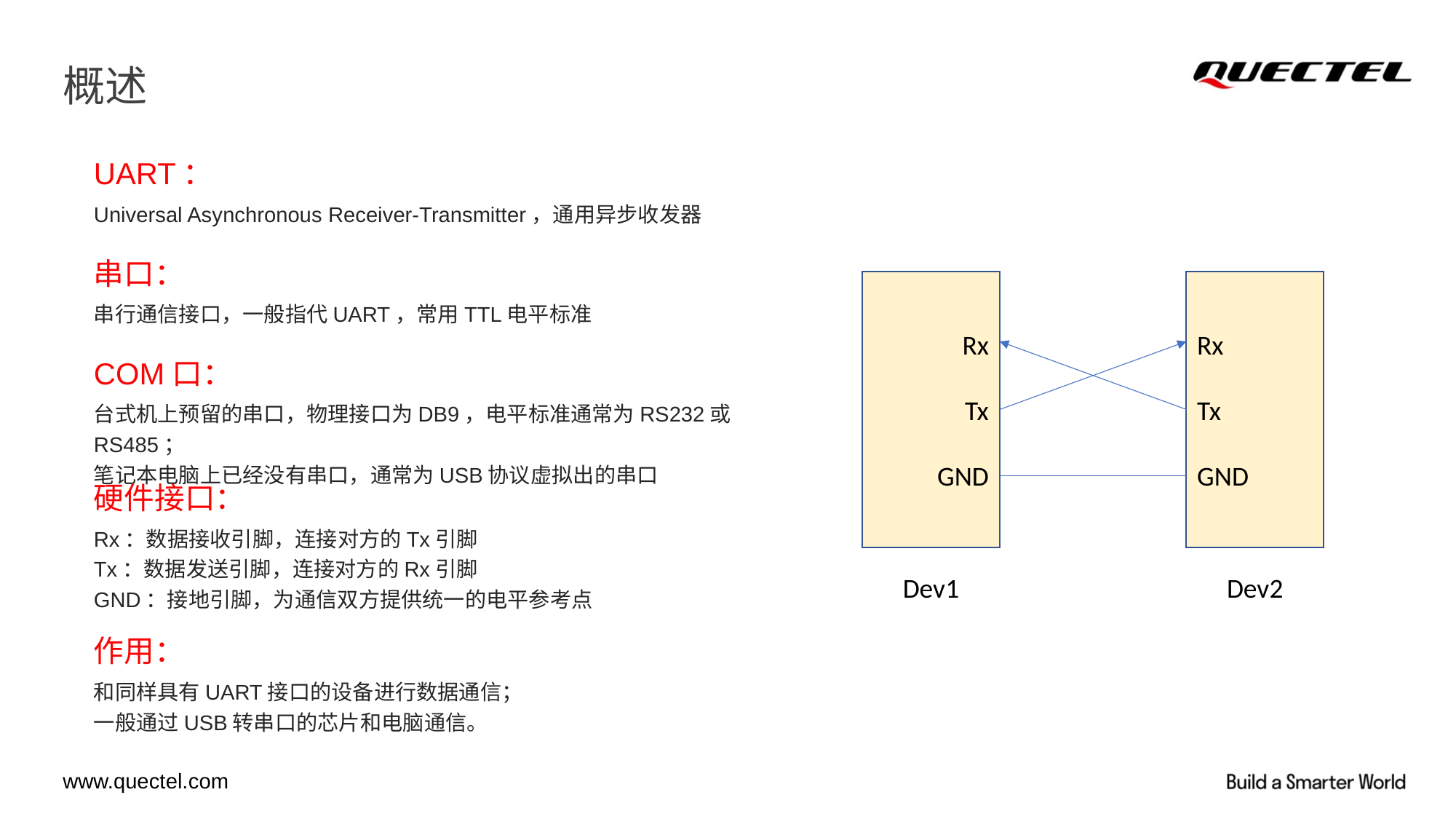

# 概述
UART：
Universal Asynchronous Receiver-Transmitter，通用异步收发器
串口：
串行通信接口，一般指代UART，常用TTL电平标准
Rx

Tx

GND
Rx

Tx

GND
Dev1
Dev2
COM口：
台式机上预留的串口，物理接口为DB9，电平标准通常为RS232或RS485；
笔记本电脑上已经没有串口，通常为USB协议虚拟出的串口
硬件接口：
Rx：数据接收引脚，连接对方的Tx引脚
Tx：数据发送引脚，连接对方的Rx引脚
GND：接地引脚，为通信双方提供统一的电平参考点
作用：
和同样具有UART接口的设备进行数据通信；
一般通过USB转串口的芯片和电脑通信。